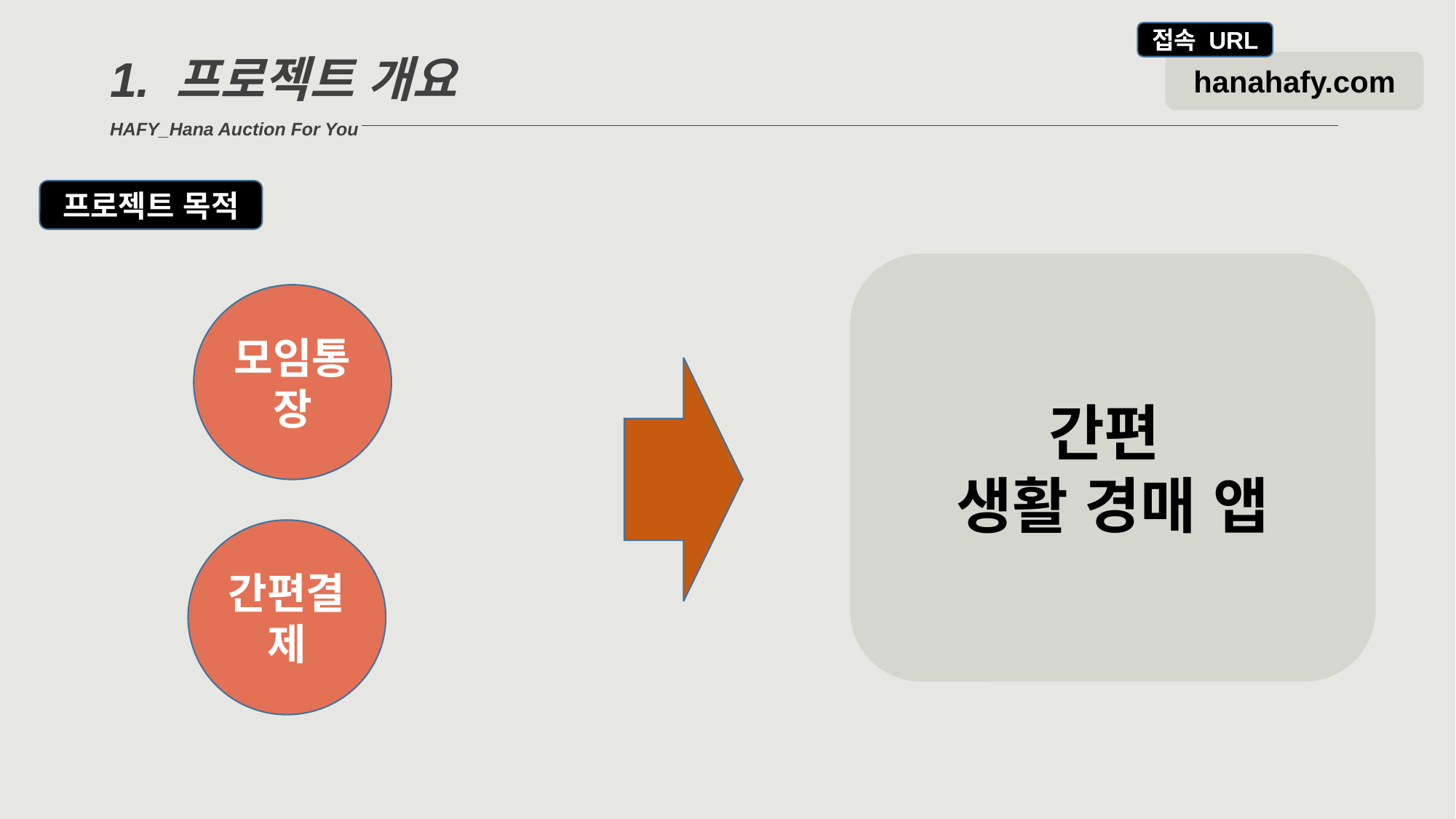

1. 프로젝트 개요
HAFY_Hana Auction For You
프로젝트 목적
간편
생활 경매 앱
모임통장

간편결제